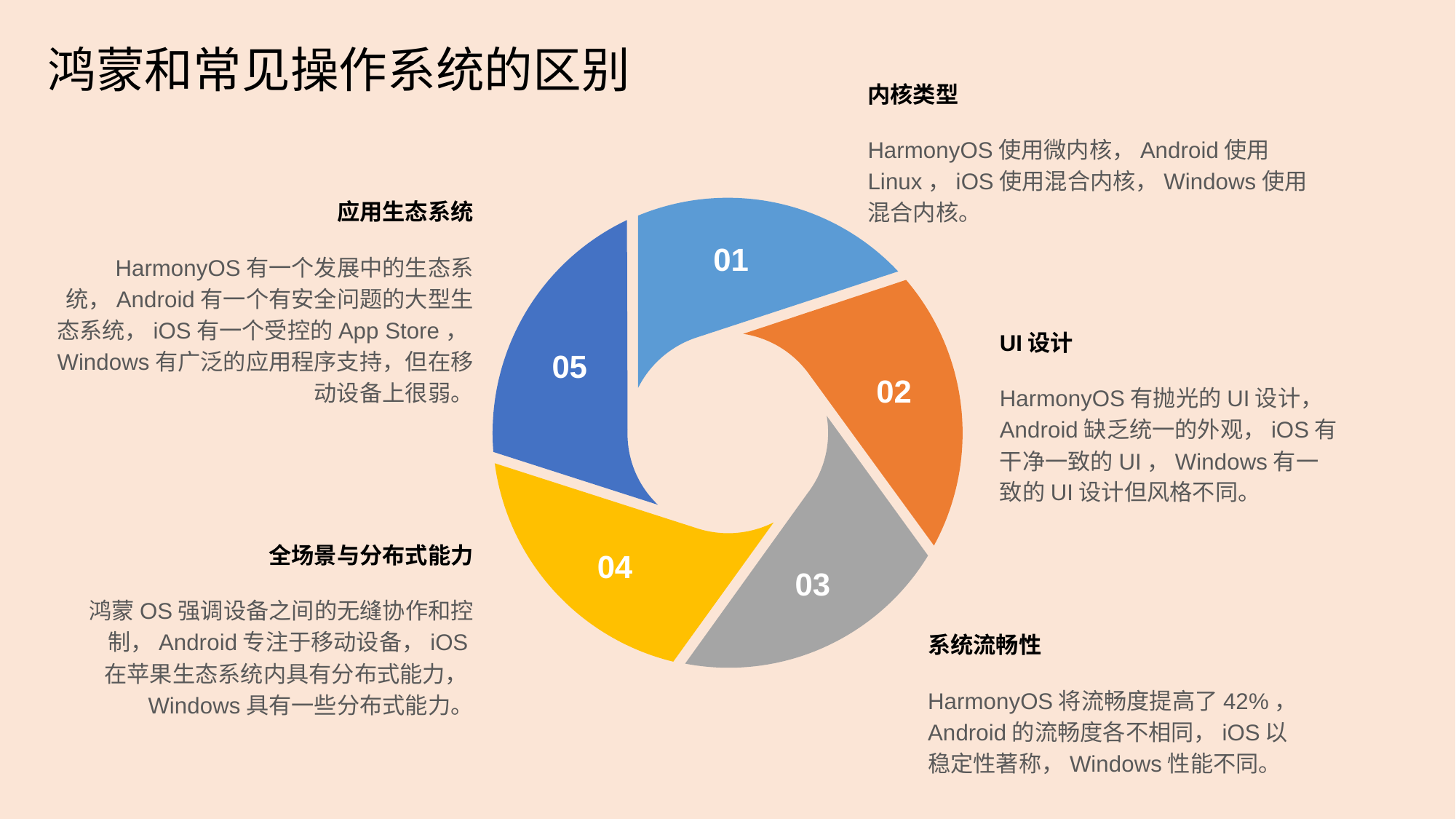

# 鸿蒙和常见操作系统的区别
内核类型
HarmonyOS使用微内核，Android使用Linux，iOS使用混合内核，Windows使用混合内核。
应用生态系统
HarmonyOS有一个发展中的生态系统，Android有一个有安全问题的大型生态系统，iOS有一个受控的App Store，Windows有广泛的应用程序支持，但在移动设备上很弱。
UI设计
HarmonyOS有抛光的UI设计，Android缺乏统一的外观，iOS有干净一致的UI，Windows有一致的UI设计但风格不同。
全场景与分布式能力
鸿蒙OS强调设备之间的无缝协作和控制，Android专注于移动设备，iOS在苹果生态系统内具有分布式能力，Windows具有一些分布式能力。
系统流畅性
HarmonyOS将流畅度提高了42%，Android的流畅度各不相同，iOS以稳定性著称，Windows性能不同。